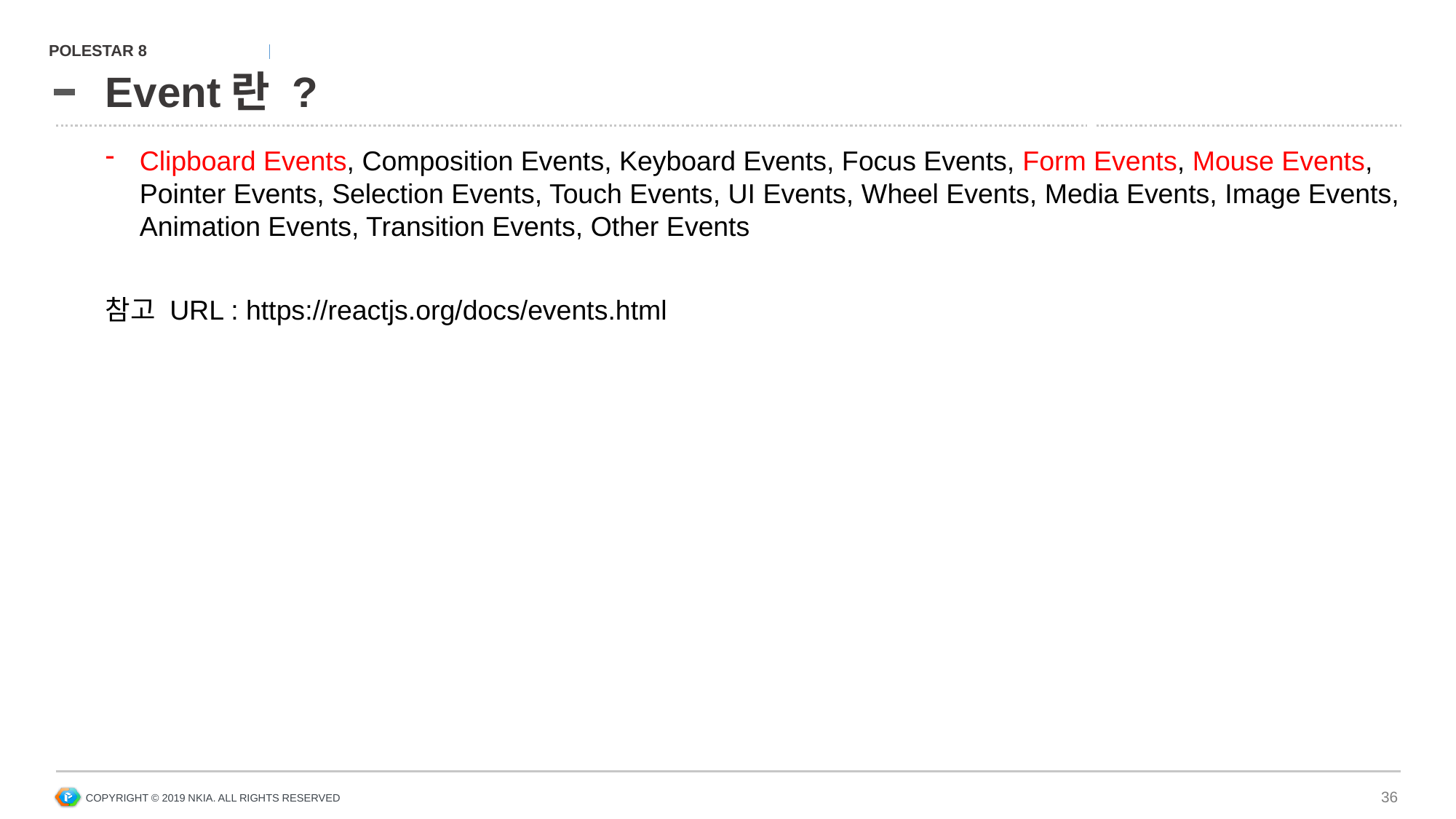

# Event란 ?
Clipboard Events, Composition Events, Keyboard Events, Focus Events, Form Events, Mouse Events,    Pointer Events, Selection Events, Touch Events, UI Events, Wheel Events, Media Events, Image Events, Animation Events, Transition Events, Other Events

참고 URL : https://reactjs.org/docs/events.html